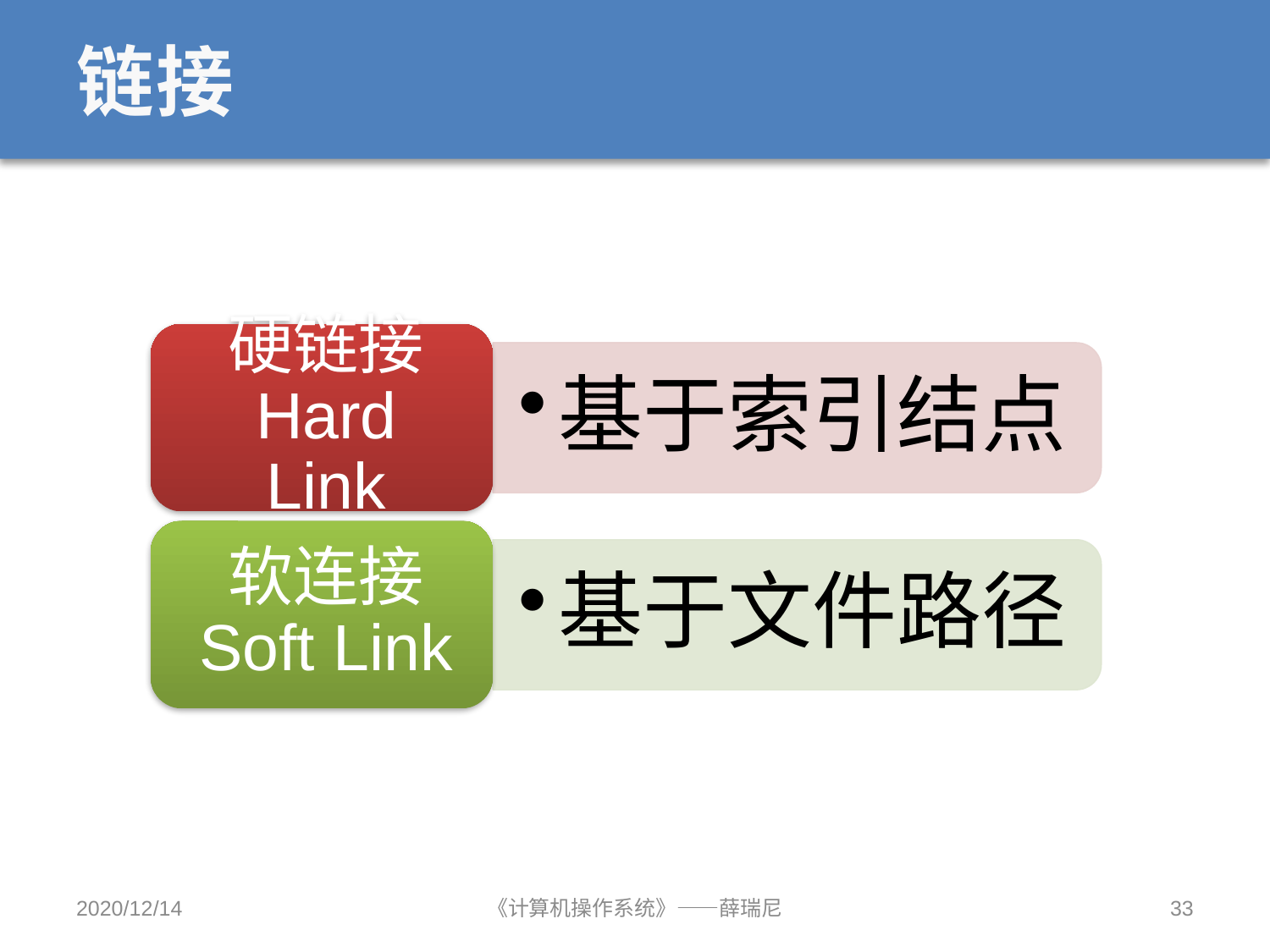

# 链接
基于索引结点
硬链接
Hard Link
基于文件路径
软连接
Soft Link
2020/12/14
《计算机操作系统》——薛瑞尼
33